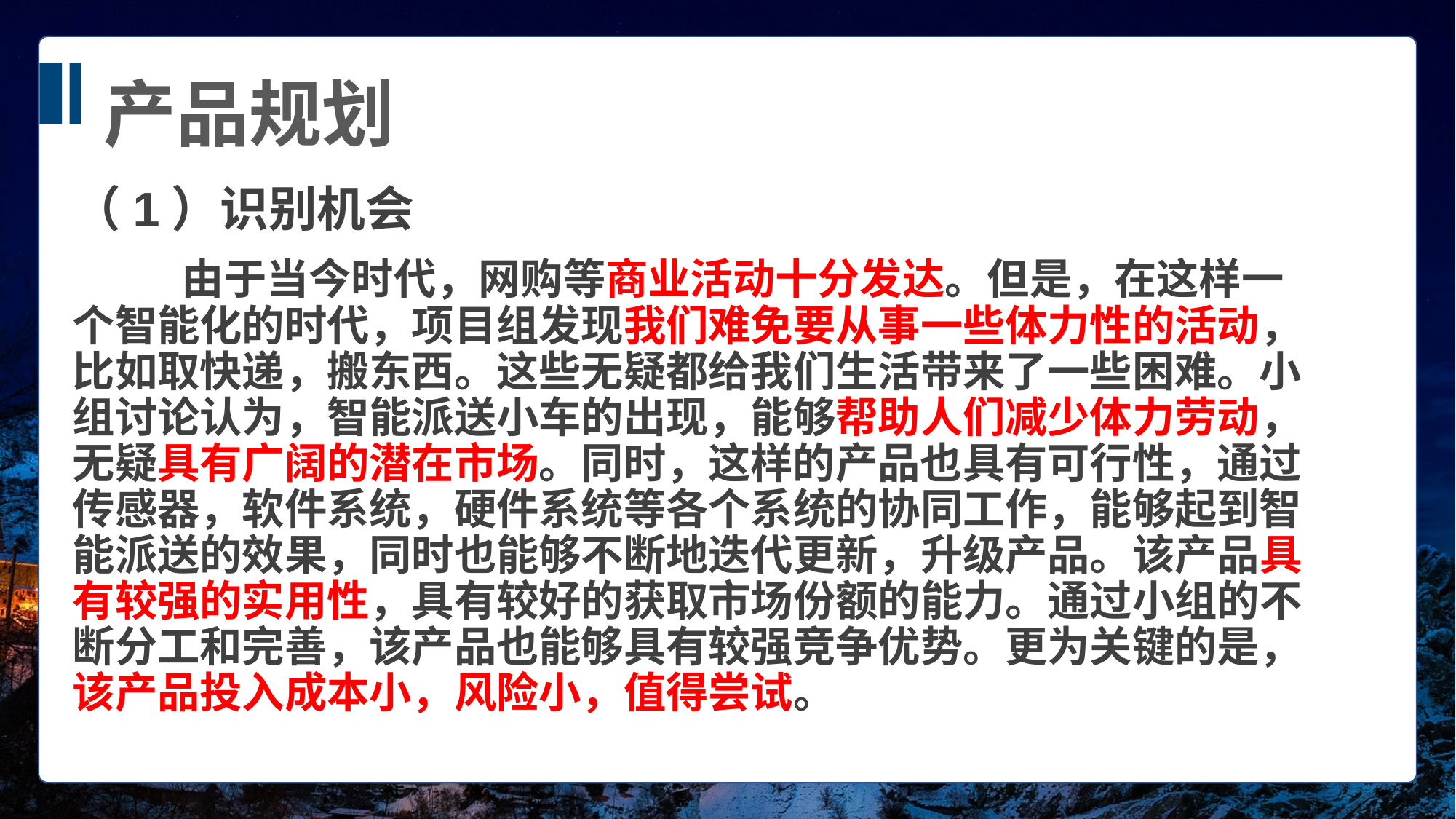

产品规划
（1）识别机会
	由于当今时代，网购等商业活动十分发达。但是，在这样一个智能化的时代，项目组发现我们难免要从事一些体力性的活动，比如取快递，搬东西。这些无疑都给我们生活带来了一些困难。小组讨论认为，智能派送小车的出现，能够帮助人们减少体力劳动，无疑具有广阔的潜在市场。同时，这样的产品也具有可行性，通过传感器，软件系统，硬件系统等各个系统的协同工作，能够起到智能派送的效果，同时也能够不断地迭代更新，升级产品。该产品具有较强的实用性，具有较好的获取市场份额的能力。通过小组的不断分工和完善，该产品也能够具有较强竞争优势。更为关键的是，该产品投入成本小，风险小，值得尝试。